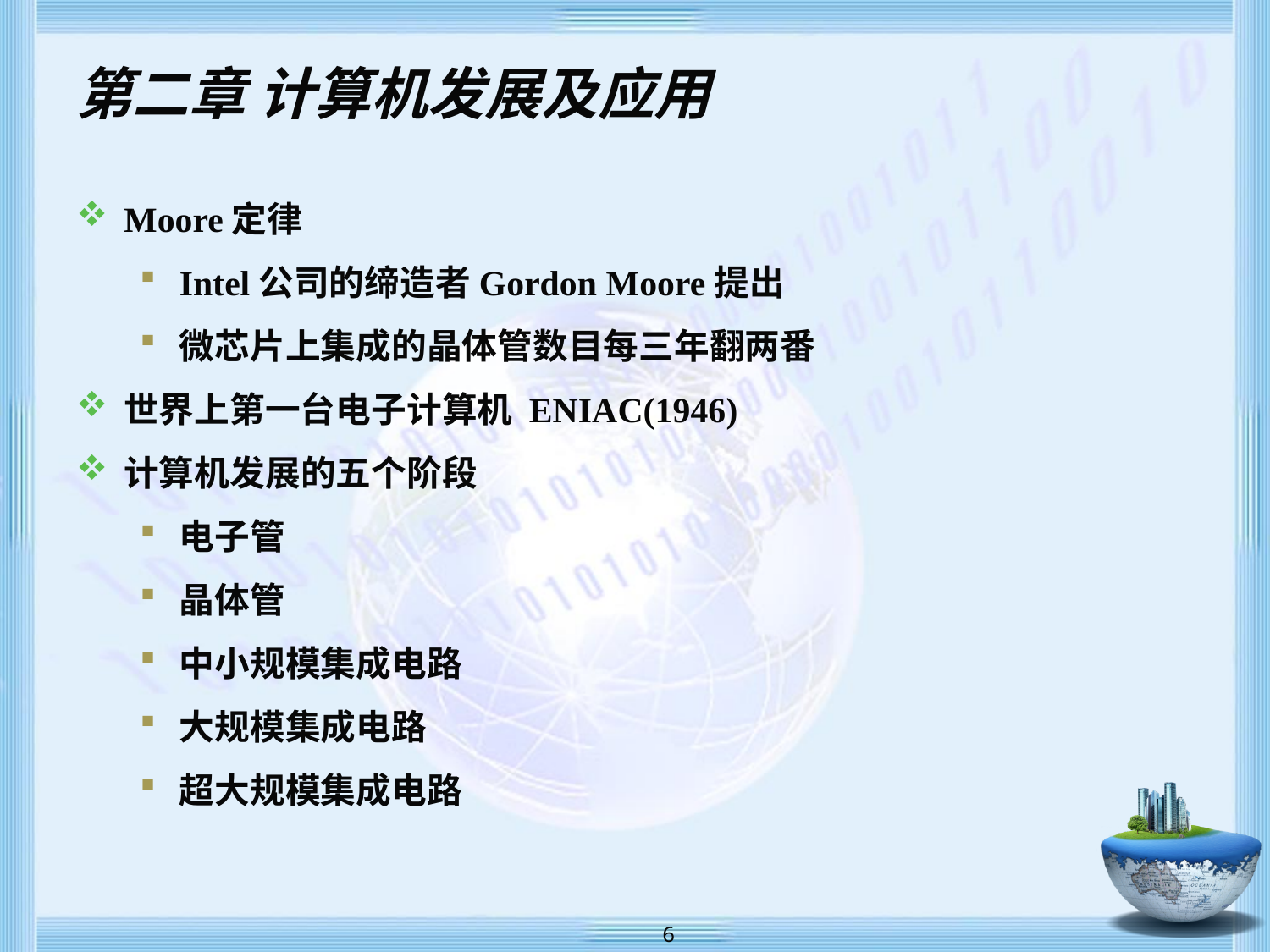

# 第二章 计算机发展及应用
Moore定律
Intel公司的缔造者Gordon Moore提出
微芯片上集成的晶体管数目每三年翻两番
世界上第一台电子计算机 ENIAC(1946)
计算机发展的五个阶段
电子管
晶体管
中小规模集成电路
大规模集成电路
超大规模集成电路

    6